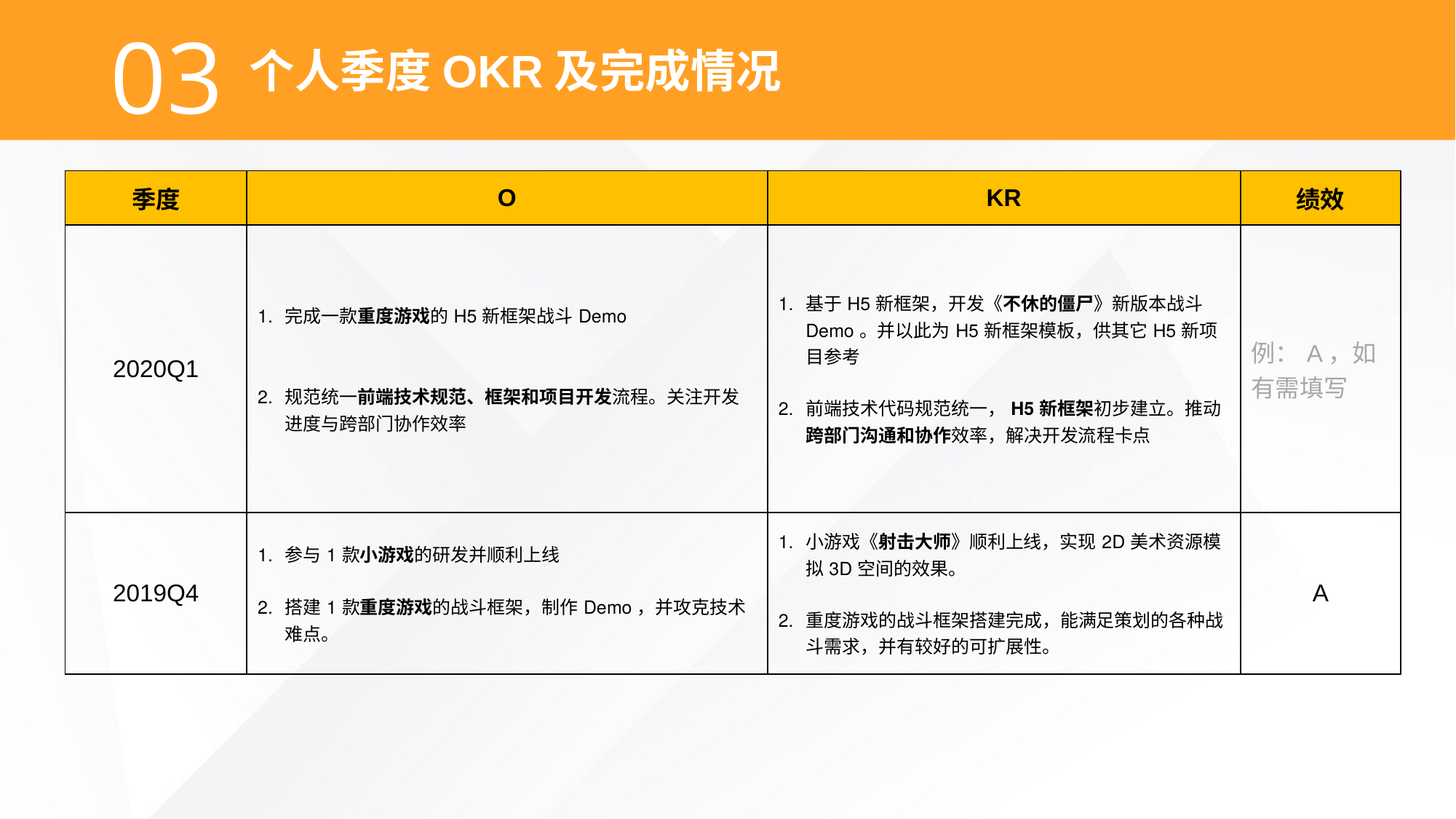

03
个人季度OKR及完成情况
| 季度 | O | KR | 绩效 |
| --- | --- | --- | --- |
| 2020Q1 | 完成一款重度游戏的H5新框架战斗Demo 规范统一前端技术规范、框架和项目开发流程。关注开发进度与跨部门协作效率 | 基于H5新框架，开发《不休的僵尸》新版本战斗Demo。并以此为H5新框架模板，供其它H5新项目参考 前端技术代码规范统一，H5新框架初步建立。推动跨部门沟通和协作效率，解决开发流程卡点 | 例：A，如有需填写 |
| 2019Q4 | 参与1款小游戏的研发并顺利上线 搭建1款重度游戏的战斗框架，制作Demo，并攻克技术难点。 | 小游戏《射击大师》顺利上线，实现2D美术资源模拟3D空间的效果。 重度游戏的战斗框架搭建完成，能满足策划的各种战斗需求，并有较好的可扩展性。 | A |